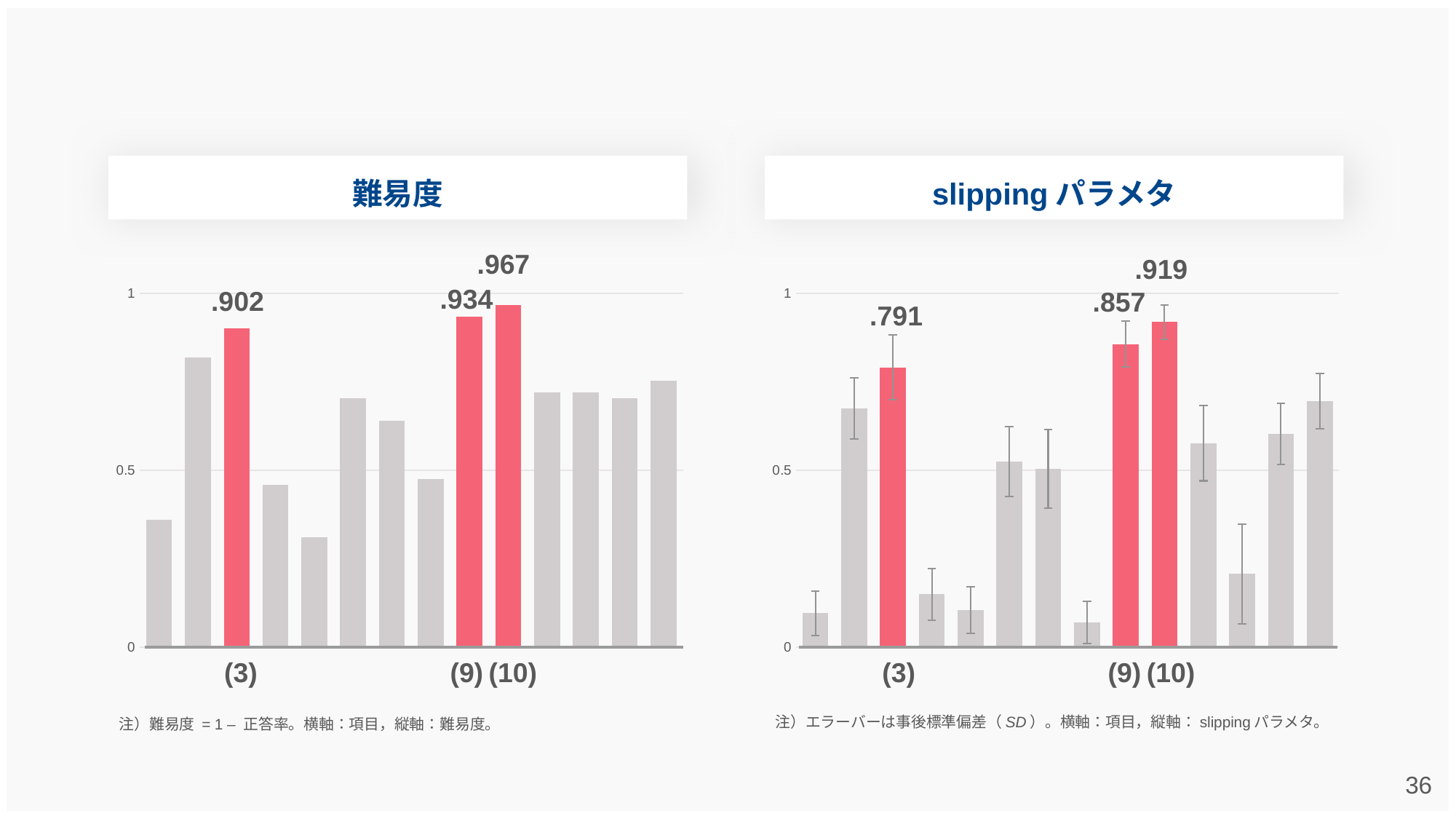

難易度
slippingパラメタ
.967
.919
.934
.902
.857

### Chart

| Category | 難易度 |
|---|---|
| -1 | 0.36065574 |
| -2 | 0.81967213 |
| -3 | 0.90163934 |
| -4 | 0.45901639000000005 |
| -5 | 0.31147541 |
| -6 | 0.70491803 |
| -7 | 0.63934426 |
| -8 | 0.47540984 |
| -9 | 0.93442623 |
| -10 | 0.96721311 |
| -11 | 0.72131148 |
| -12 | 0.72131148 |
| -13 | 0.70491803 |
| -14 | 0.75409836 |

### Chart

| Category | slipping |
|---|---|
| Q1 | 0.0964598830620007 |
| Q2 | 0.674569948902279 |
| Q3 | 0.791407412268286 |
| Q4 | 0.149625533273687 |
| Q5 | 0.105308100212658 |
| Q6 | 0.52492423421133 |
| Q7 | 0.504660281204882 |
| Q8 | 0.0708187760993355 |
| Q9 | 0.856643558432043 |
| Q10 | 0.91907266922266 |
| Q11 | 0.577419811413912 |
| Q12 | 0.207270660824227 |
| Q13 | 0.60301373008907 |
| Q14 | 0.695717376886806 |
.791
(3)
(9)
(10)
(3)
(9)
(10)
注）エラーバーは事後標準偏差（SD）。横軸：項目，縦軸：slippingパラメタ。
注）難易度 = 1 – 正答率。横軸：項目，縦軸：難易度。
36